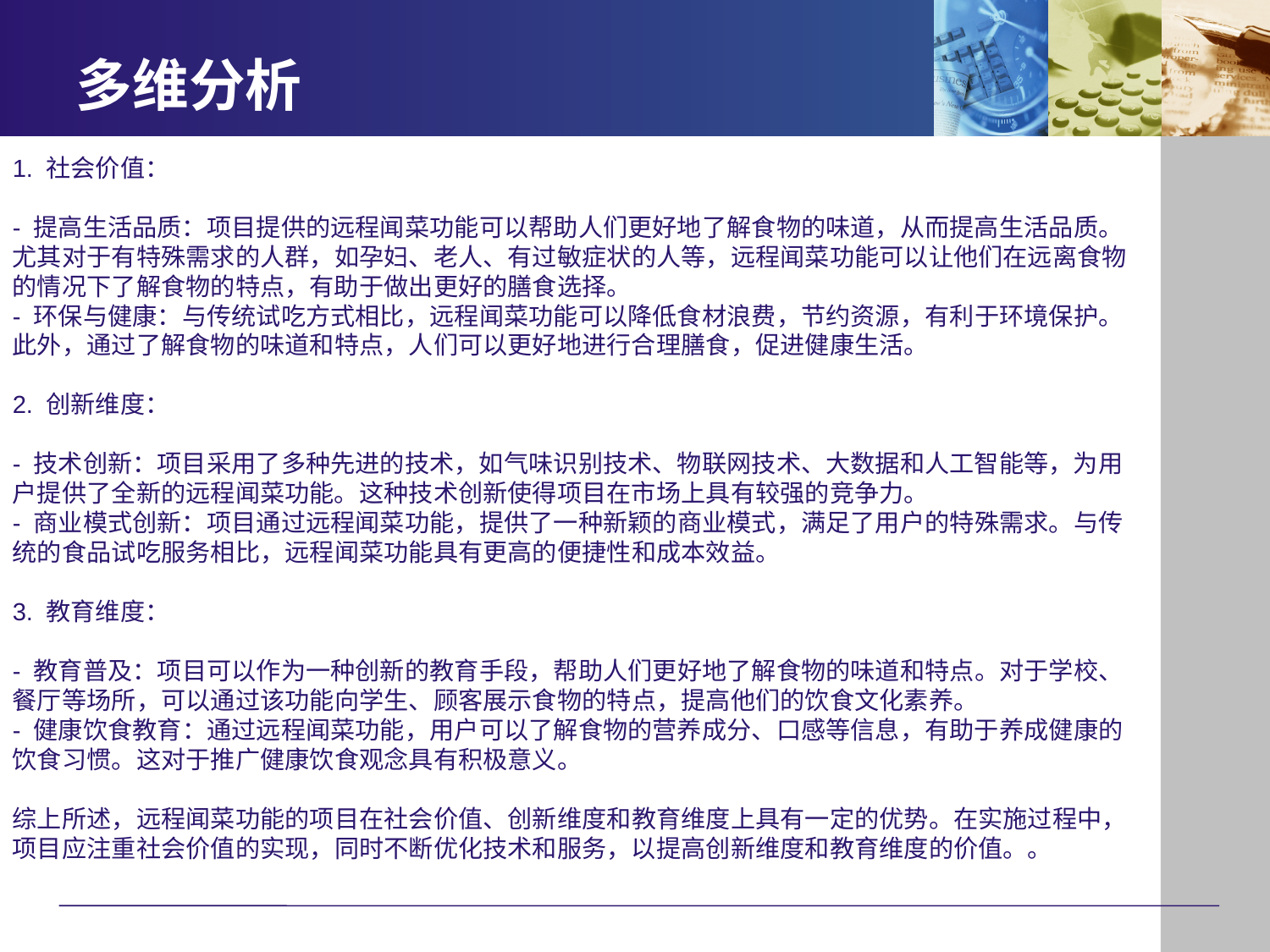

# 多维分析
1. 社会价值：

- 提高生活品质：项目提供的远程闻菜功能可以帮助人们更好地了解食物的味道，从而提高生活品质。尤其对于有特殊需求的人群，如孕妇、老人、有过敏症状的人等，远程闻菜功能可以让他们在远离食物的情况下了解食物的特点，有助于做出更好的膳食选择。
- 环保与健康：与传统试吃方式相比，远程闻菜功能可以降低食材浪费，节约资源，有利于环境保护。此外，通过了解食物的味道和特点，人们可以更好地进行合理膳食，促进健康生活。

2. 创新维度：

- 技术创新：项目采用了多种先进的技术，如气味识别技术、物联网技术、大数据和人工智能等，为用户提供了全新的远程闻菜功能。这种技术创新使得项目在市场上具有较强的竞争力。
- 商业模式创新：项目通过远程闻菜功能，提供了一种新颖的商业模式，满足了用户的特殊需求。与传统的食品试吃服务相比，远程闻菜功能具有更高的便捷性和成本效益。

3. 教育维度：

- 教育普及：项目可以作为一种创新的教育手段，帮助人们更好地了解食物的味道和特点。对于学校、餐厅等场所，可以通过该功能向学生、顾客展示食物的特点，提高他们的饮食文化素养。
- 健康饮食教育：通过远程闻菜功能，用户可以了解食物的营养成分、口感等信息，有助于养成健康的饮食习惯。这对于推广健康饮食观念具有积极意义。

综上所述，远程闻菜功能的项目在社会价值、创新维度和教育维度上具有一定的优势。在实施过程中，项目应注重社会价值的实现，同时不断优化技术和服务，以提高创新维度和教育维度的价值。。